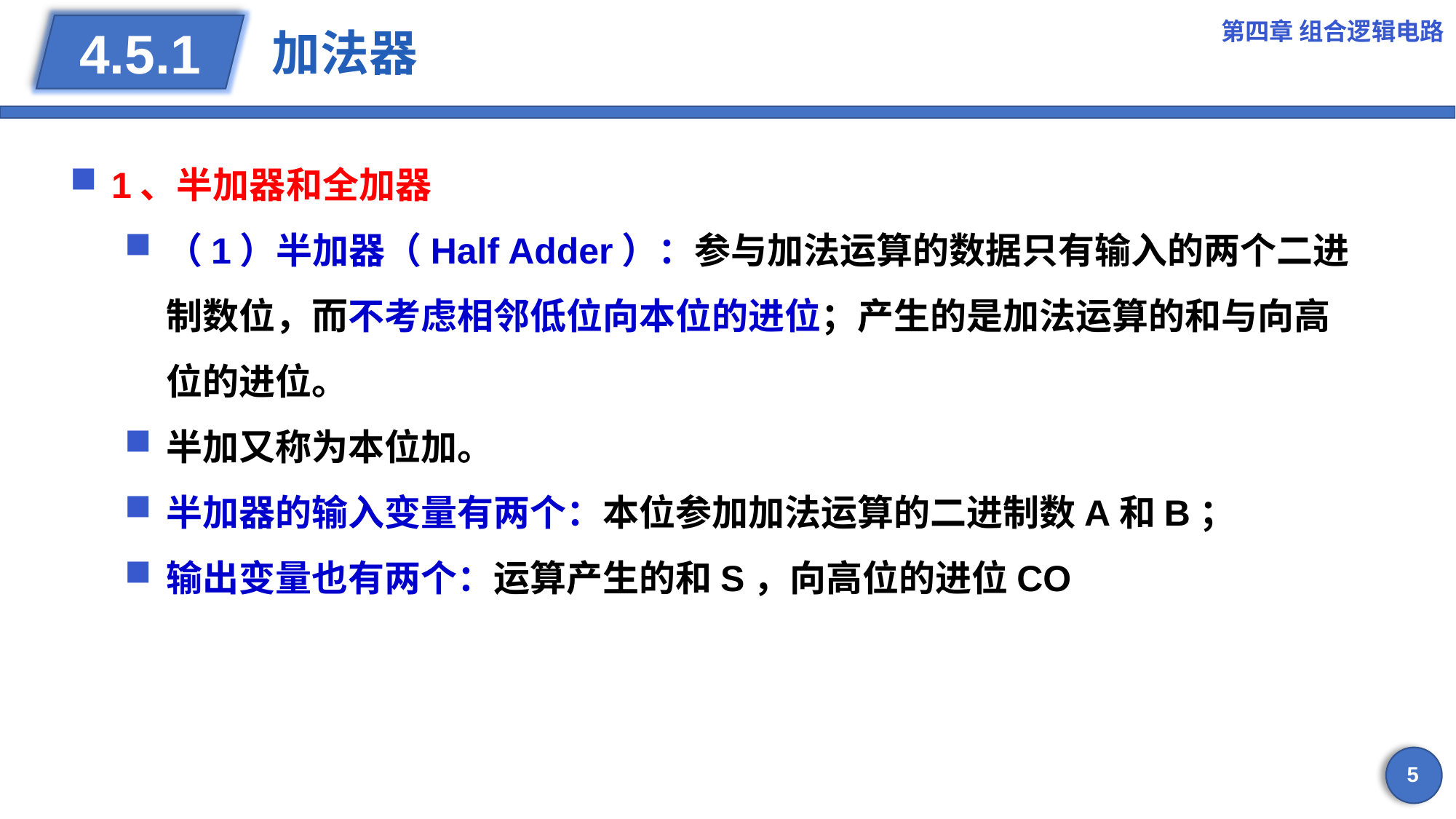

第四章 组合逻辑电路
# 加法器
4.5.1
1、半加器和全加器
（1）半加器（Half Adder）：参与加法运算的数据只有输入的两个二进制数位，而不考虑相邻低位向本位的进位；产生的是加法运算的和与向高位的进位。
半加又称为本位加。
半加器的输入变量有两个：本位参加加法运算的二进制数A和B；
输出变量也有两个：运算产生的和S，向高位的进位CO
5